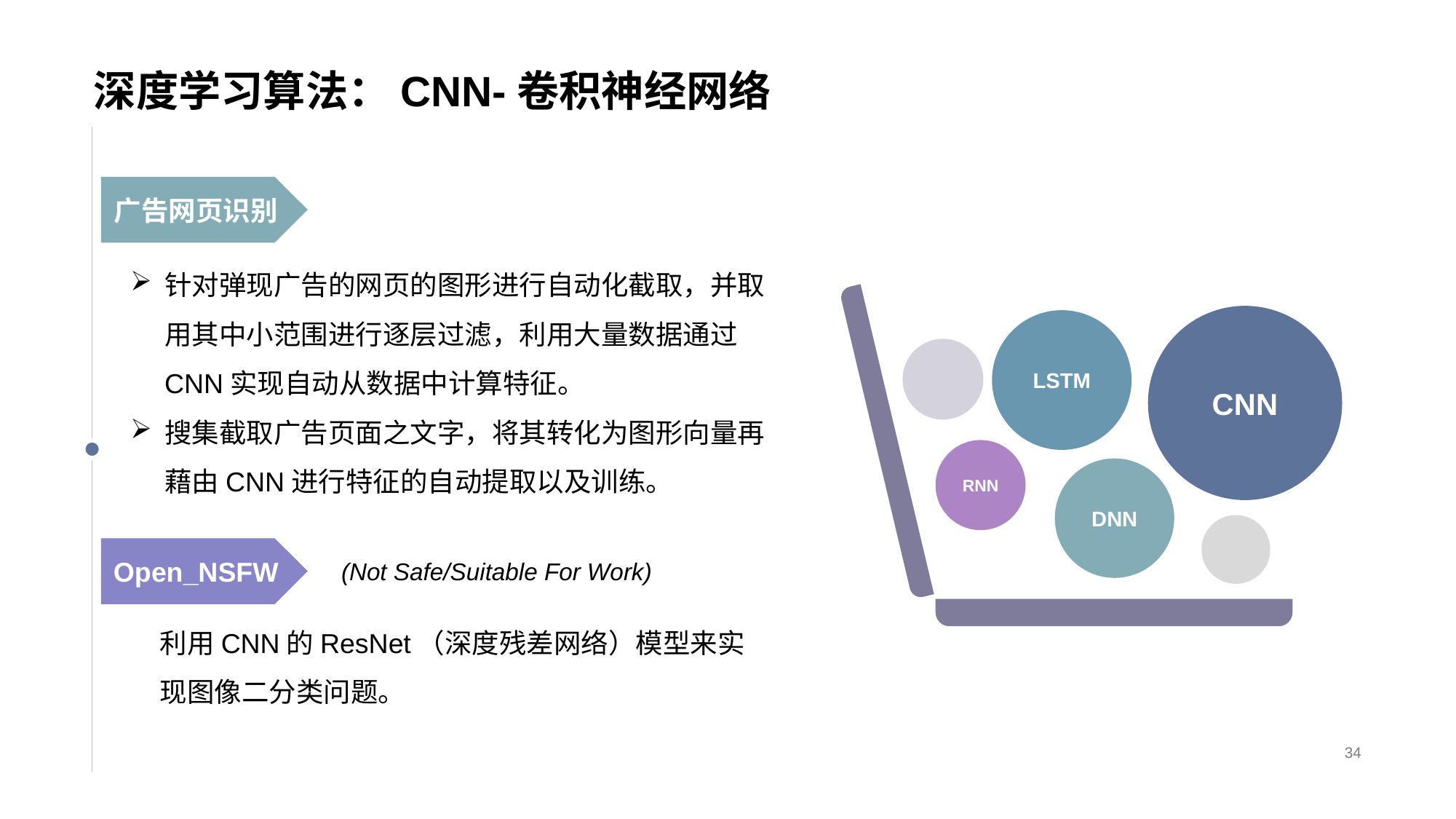

# 深度学习算法：CNN-卷积神经网络

广告网页识别
针对弹现广告的网页的图形进行自动化截取，并取用其中小范围进行逐层过滤，利用大量数据通过CNN实现自动从数据中计算特征。
搜集截取广告页面之文字，将其转化为图形向量再藉由CNN进行特征的自动提取以及训练。

CNN
LSTM

RNN
DNN

Open_NSFW
(Not Safe/Suitable For Work)
利用CNN的ResNet（深度残差网络）模型来实现图像二分类问题。
34